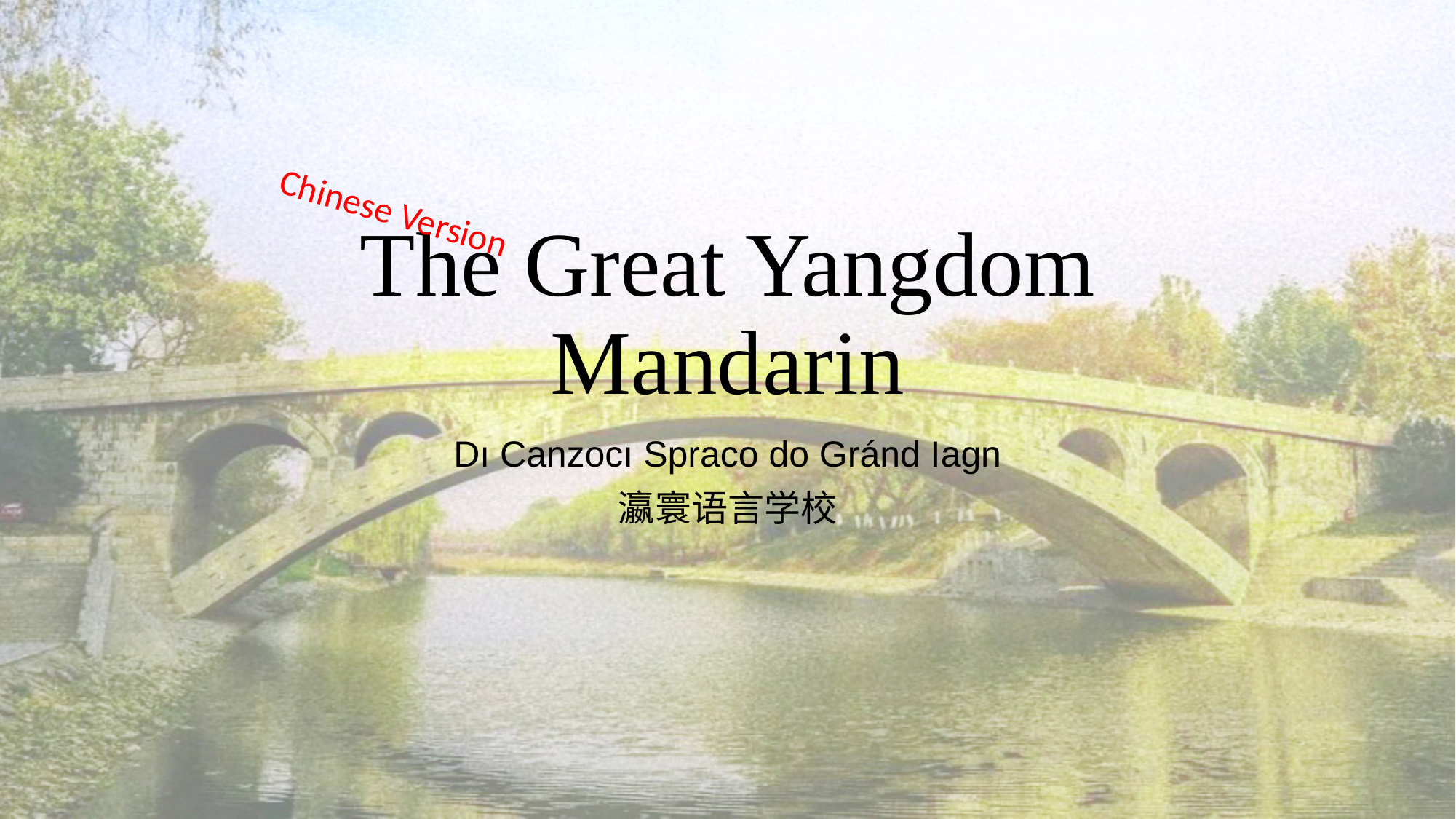

# The Great Yangdom Mandarin
Chinese Version
Dı Canzocı Spraco do Gránd Iagn
瀛寰语言学校